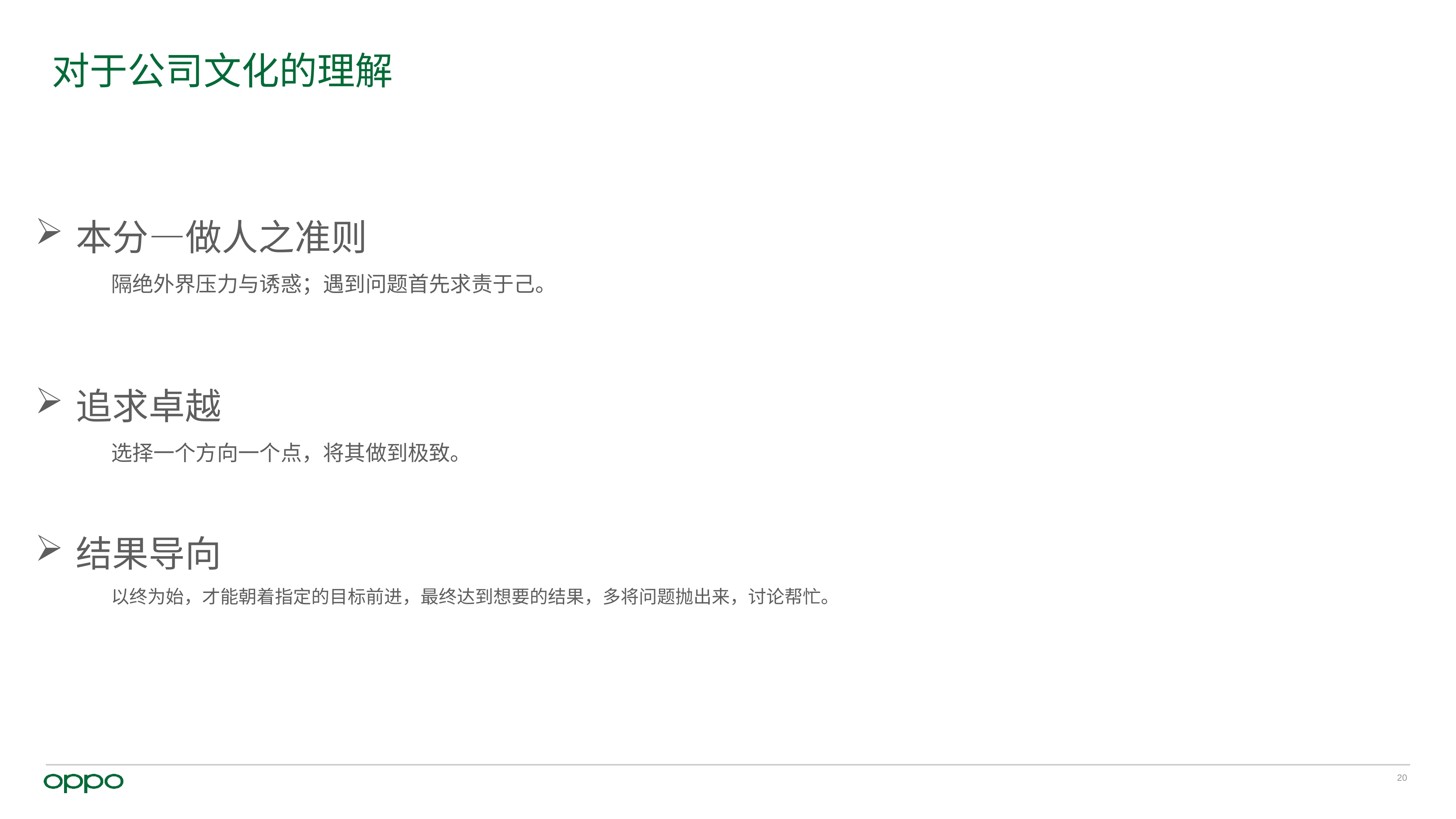

# 对于公司文化的理解

本分—做人之准则
隔绝外界压力与诱惑；遇到问题首先求责于己。

追求卓越
选择一个方向一个点，将其做到极致。

结果导向
以终为始，才能朝着指定的目标前进，最终达到想要的结果，多将问题抛出来，讨论帮忙。